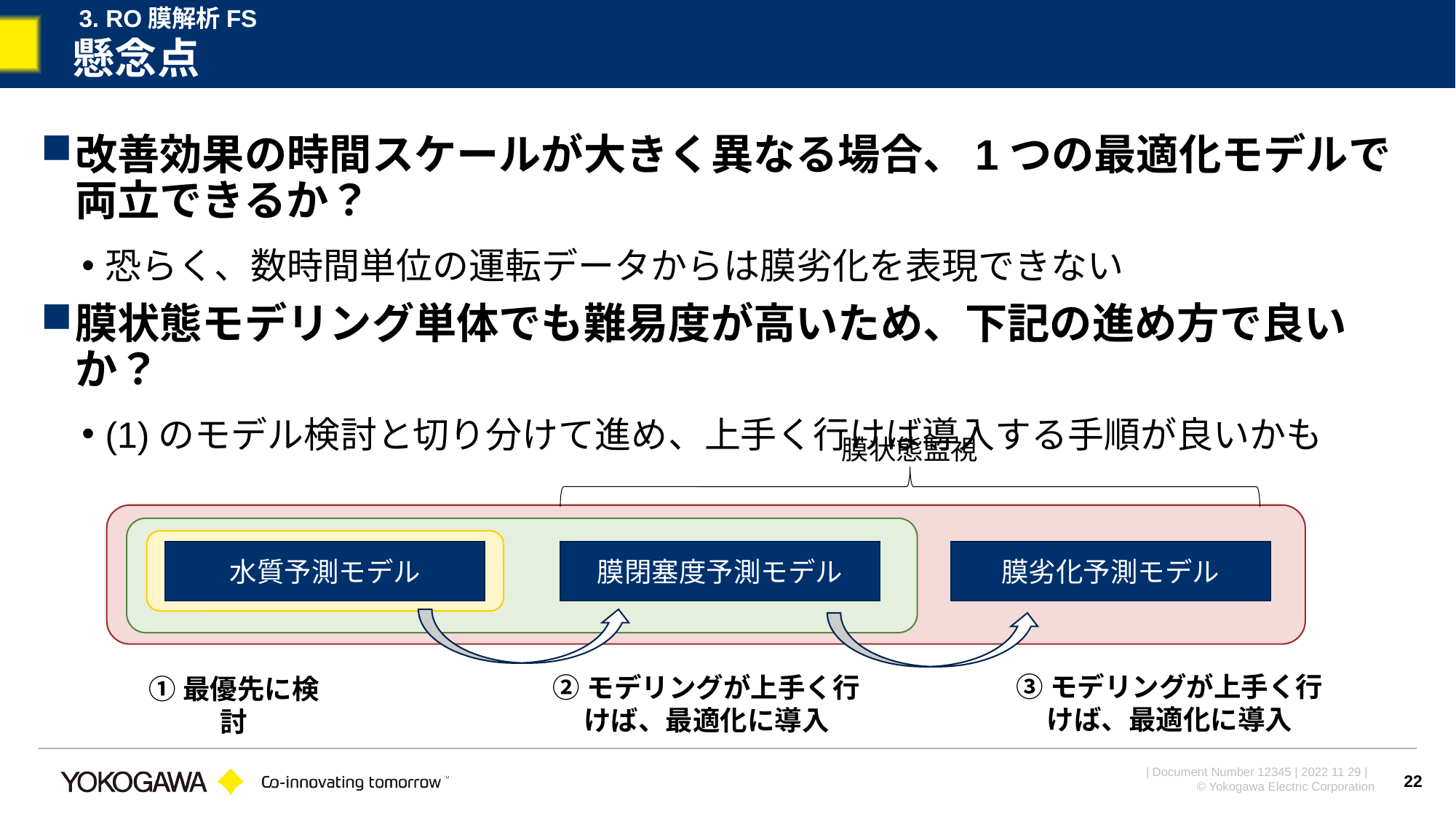

3. RO膜解析FS
# 懸念点
改善効果の時間スケールが大きく異なる場合、1つの最適化モデルで両立できるか？
恐らく、数時間単位の運転データからは膜劣化を表現できない
膜状態モデリング単体でも難易度が高いため、下記の進め方で良いか？
(1)のモデル検討と切り分けて進め、上手く行けば導入する手順が良いかも

膜状態監視

水質予測モデル
膜閉塞度予測モデル
膜劣化予測モデル

③モデリングが上手く行けば、最適化に導入
②モデリングが上手く行けば、最適化に導入
①最優先に検討
22